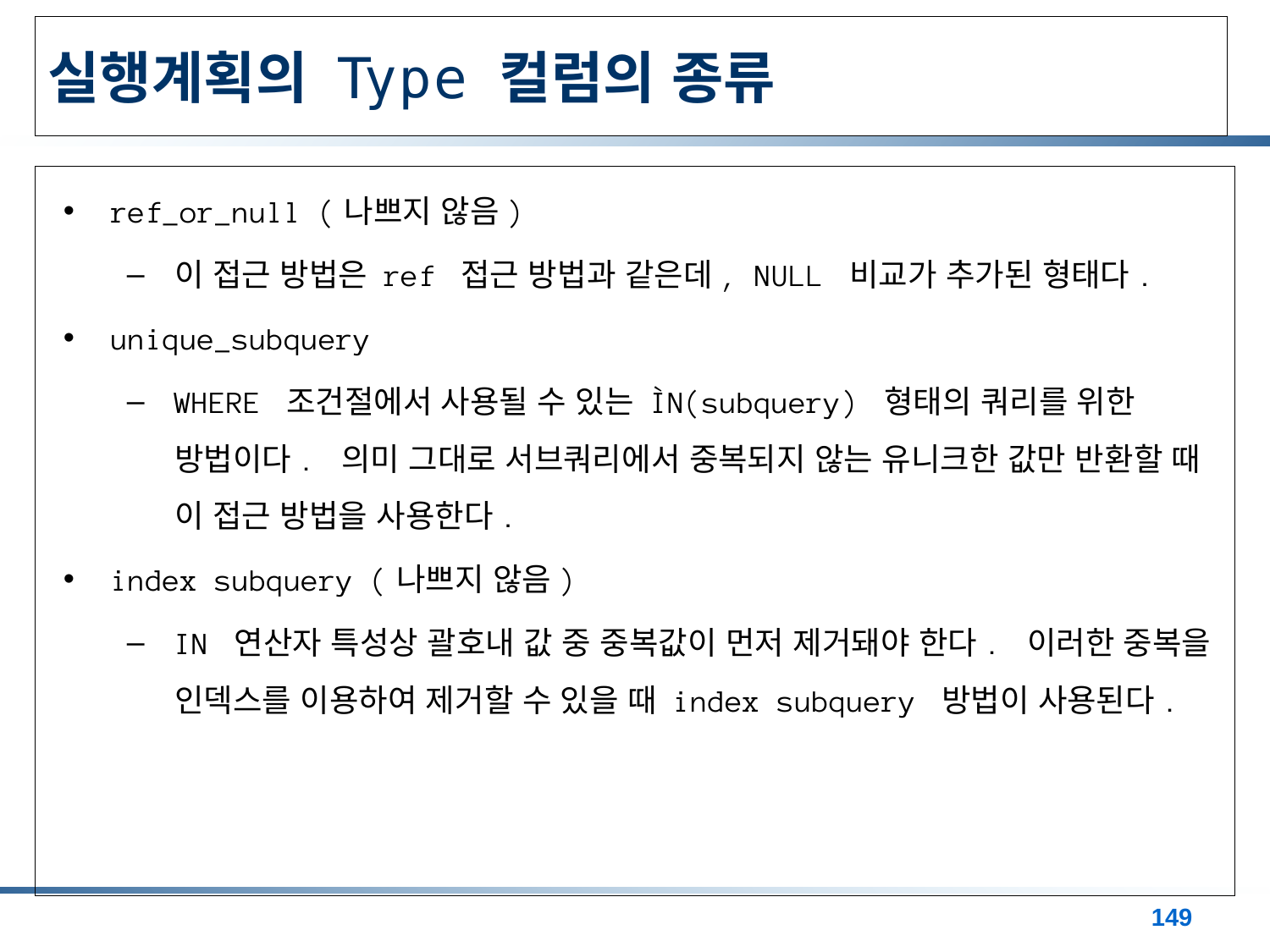

# 실행계획의 Type 컬럼의 종류
ref_or_null (나쁘지 않음)
이 접근 방법은 ref 접근 방법과 같은데, NULL 비교가 추가된 형태다.
unique_subquery
WHERE 조건절에서 사용될 수 있는 ÌN(subquery) 형태의 쿼리를 위한 방법이다. 의미 그대로 서브쿼리에서 중복되지 않는 유니크한 값만 반환할 때 이 접근 방법을 사용한다.
index subquery (나쁘지 않음)
IN 연산자 특성상 괄호내 값 중 중복값이 먼저 제거돼야 한다. 이러한 중복을 인덱스를 이용하여 제거할 수 있을 때 index subquery 방법이 사용된다.